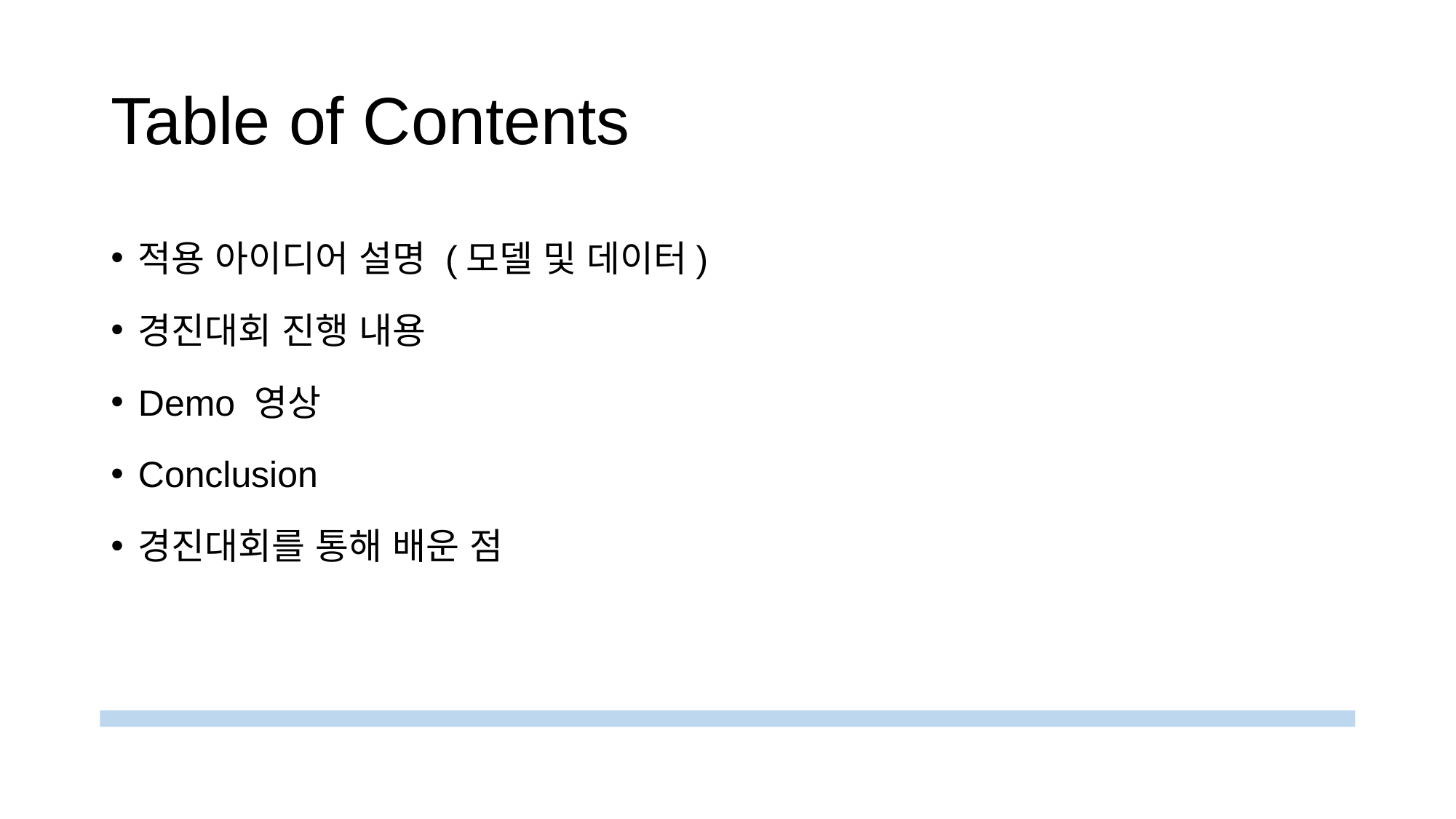

# Table of Contents
적용 아이디어 설명 (모델 및 데이터)
경진대회 진행 내용
Demo 영상
Conclusion
경진대회를 통해 배운 점